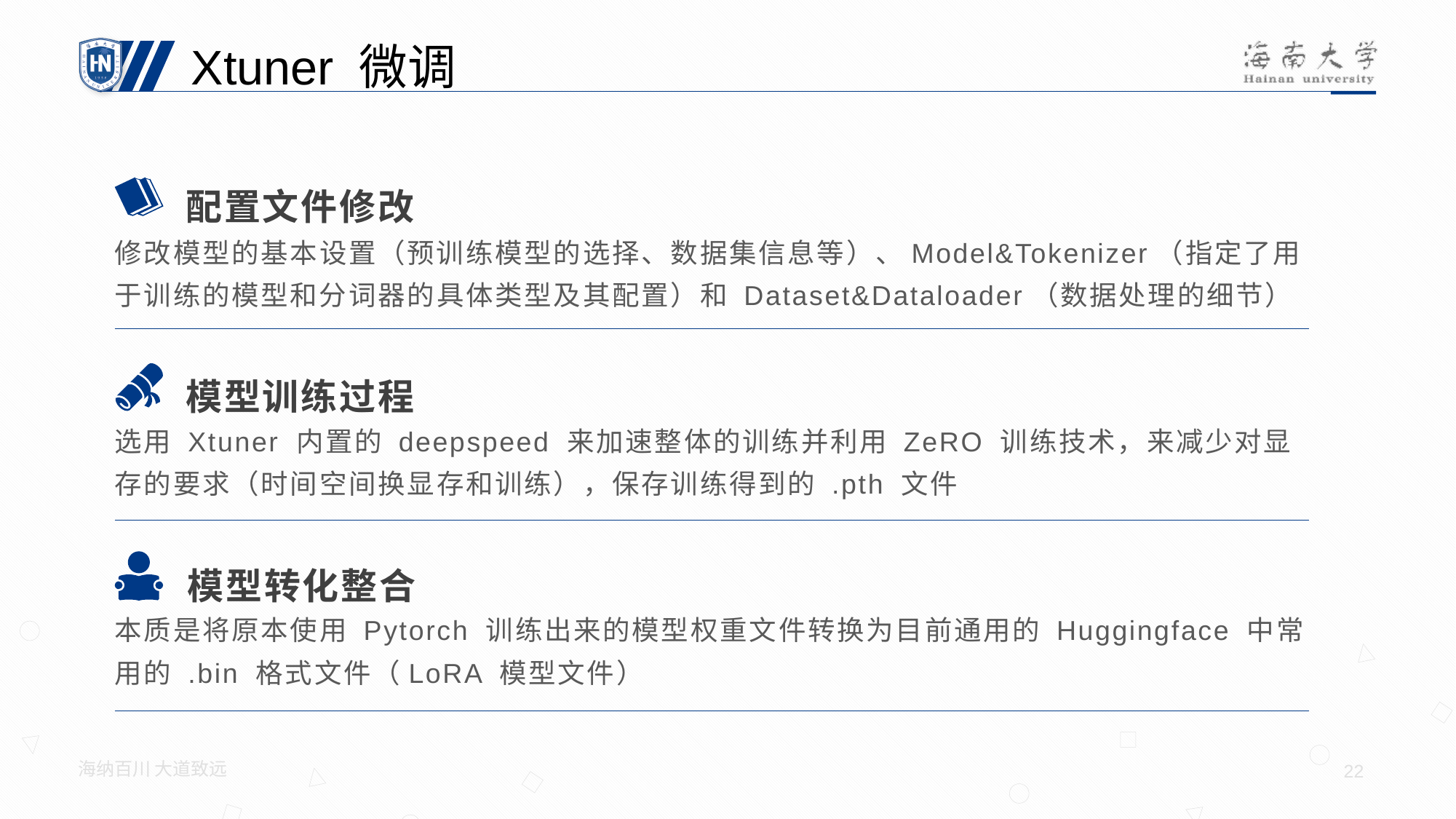

Xtuner 微调
配置文件修改

修改模型的基本设置（预训练模型的选择、数据集信息等）、Model&Tokenizer（指定了用于训练的模型和分词器的具体类型及其配置）和 Dataset&Dataloader（数据处理的细节）
模型训练过程

选用 Xtuner 内置的 deepspeed 来加速整体的训练并利用 ZeRO 训练技术，来减少对显存的要求（时间空间换显存和训练），保存训练得到的 .pth 文件
模型转化整合

本质是将原本使用 Pytorch 训练出来的模型权重文件转换为目前通用的 Huggingface 中常用的 .bin 格式文件（LoRA 模型文件）
海纳百川 大道致远
22